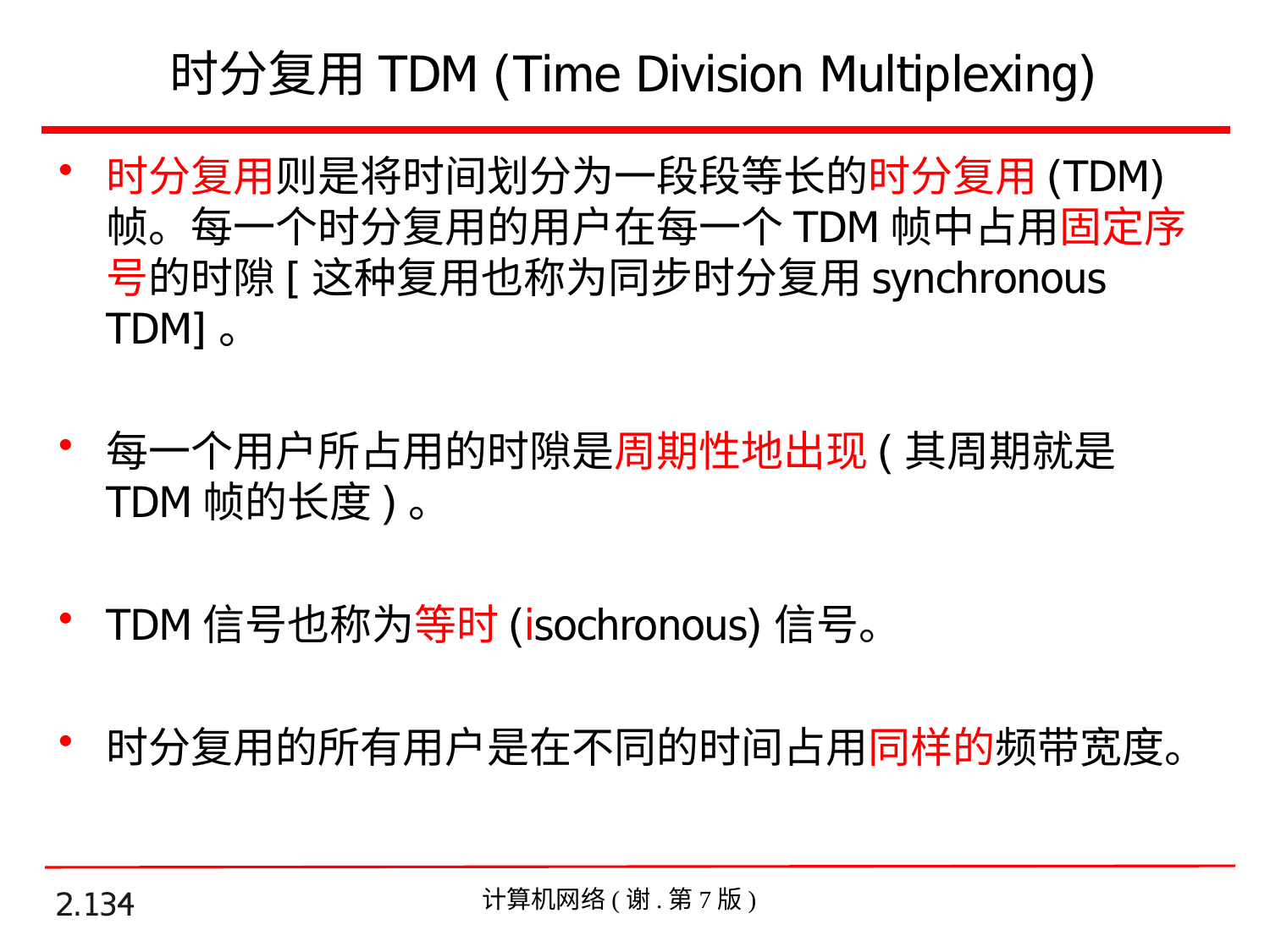

# 时分复用TDM (Time Division Multiplexing)
时分复用则是将时间划分为一段段等长的时分复用(TDM)帧。每一个时分复用的用户在每一个TDM帧中占用固定序号的时隙[这种复用也称为同步时分复用synchronous TDM]。

每一个用户所占用的时隙是周期性地出现(其周期就是TDM帧的长度)。

TDM信号也称为等时(isochronous)信号。

时分复用的所有用户是在不同的时间占用同样的频带宽度。